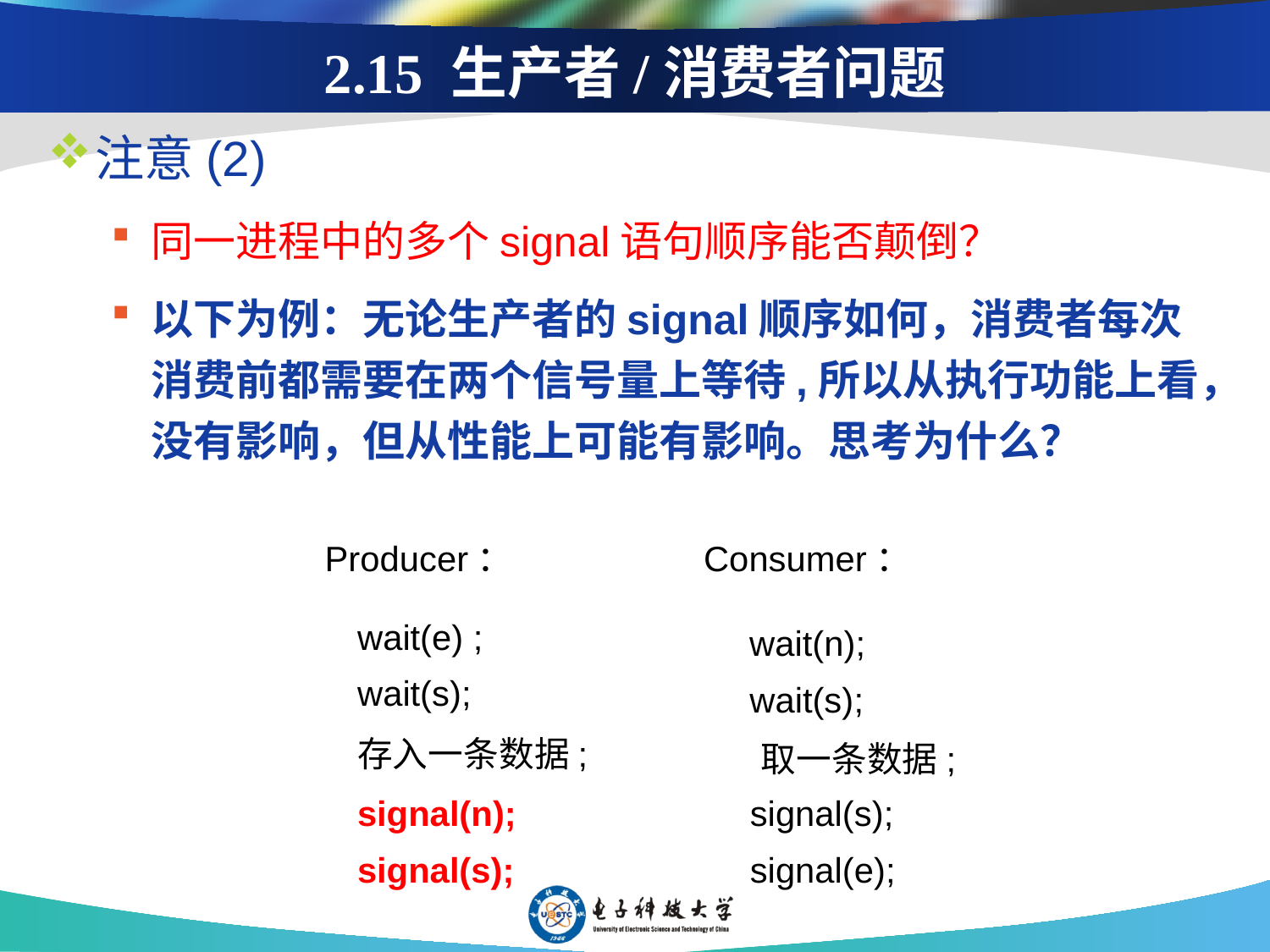

# 2.15 生产者/消费者问题
注意(2)
同一进程中的多个signal语句顺序能否颠倒？
以下为例：无论生产者的signal顺序如何，消费者每次消费前都需要在两个信号量上等待,所以从执行功能上看，没有影响，但从性能上可能有影响。思考为什么？

Consumer：
Producer：
wait(e) ;
wait(n);
wait(s);
wait(s);
存入一条数据;
取一条数据;
signal(n);
signal(s);
signal(s);
signal(e);